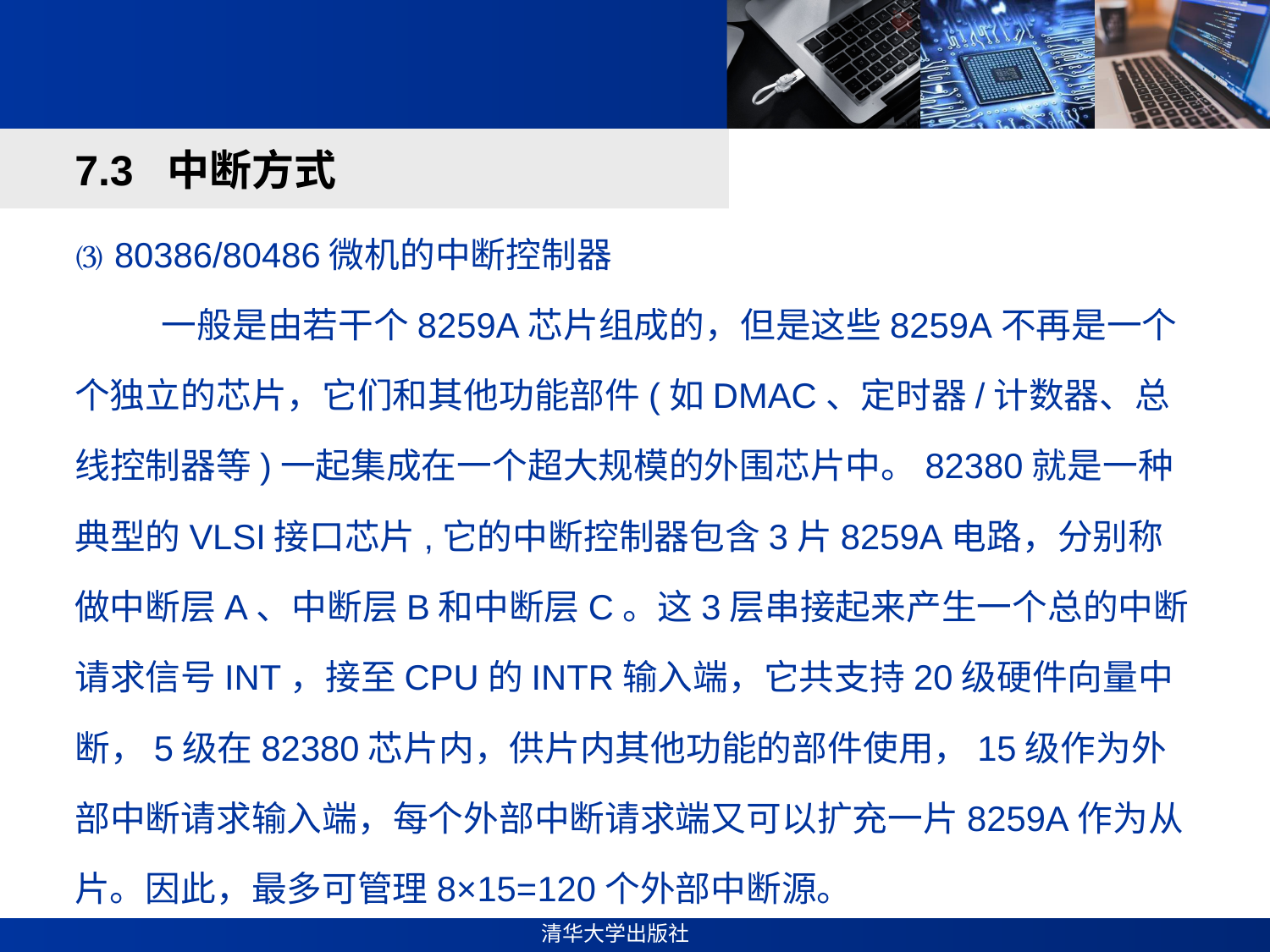

#
7.3  中断方式
⑶ 80386/80486微机的中断控制器
          一般是由若干个8259A芯片组成的，但是这些8259A不再是一个个独立的芯片，它们和其他功能部件(如DMAC、定时器/计数器、总线控制器等)一起集成在一个超大规模的外围芯片中。82380就是一种典型的VLSI接口芯片,它的中断控制器包含3片8259A电路，分别称做中断层A、中断层B和中断层C。这3层串接起来产生一个总的中断请求信号INT，接至CPU的INTR输入端，它共支持20级硬件向量中断，5级在82380芯片内，供片内其他功能的部件使用，15级作为外部中断请求输入端，每个外部中断请求端又可以扩充一片8259A作为从片。因此，最多可管理8×15=120个外部中断源。